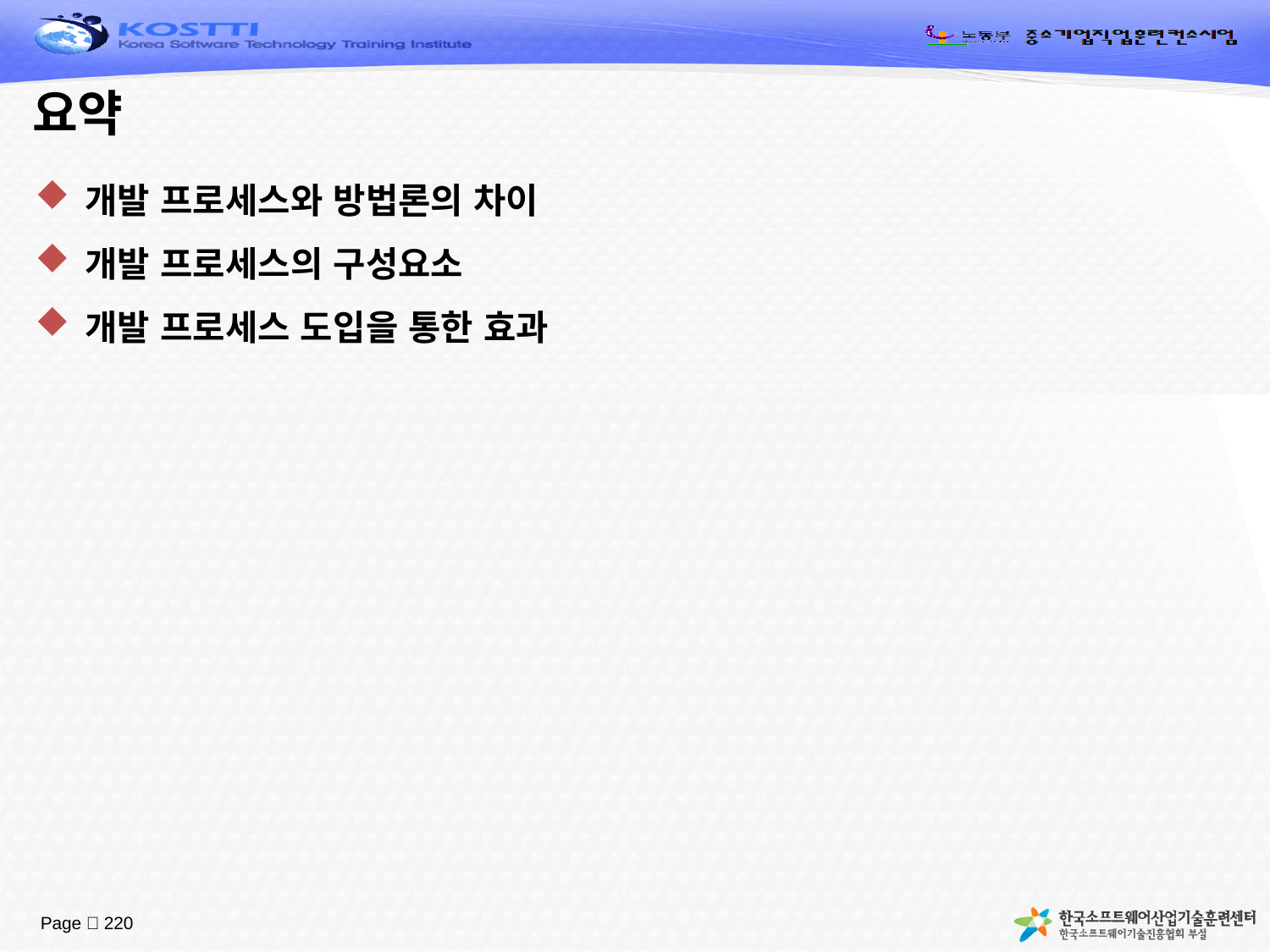

# 요약
개발 프로세스와 방법론의 차이
개발 프로세스의 구성요소
개발 프로세스 도입을 통한 효과